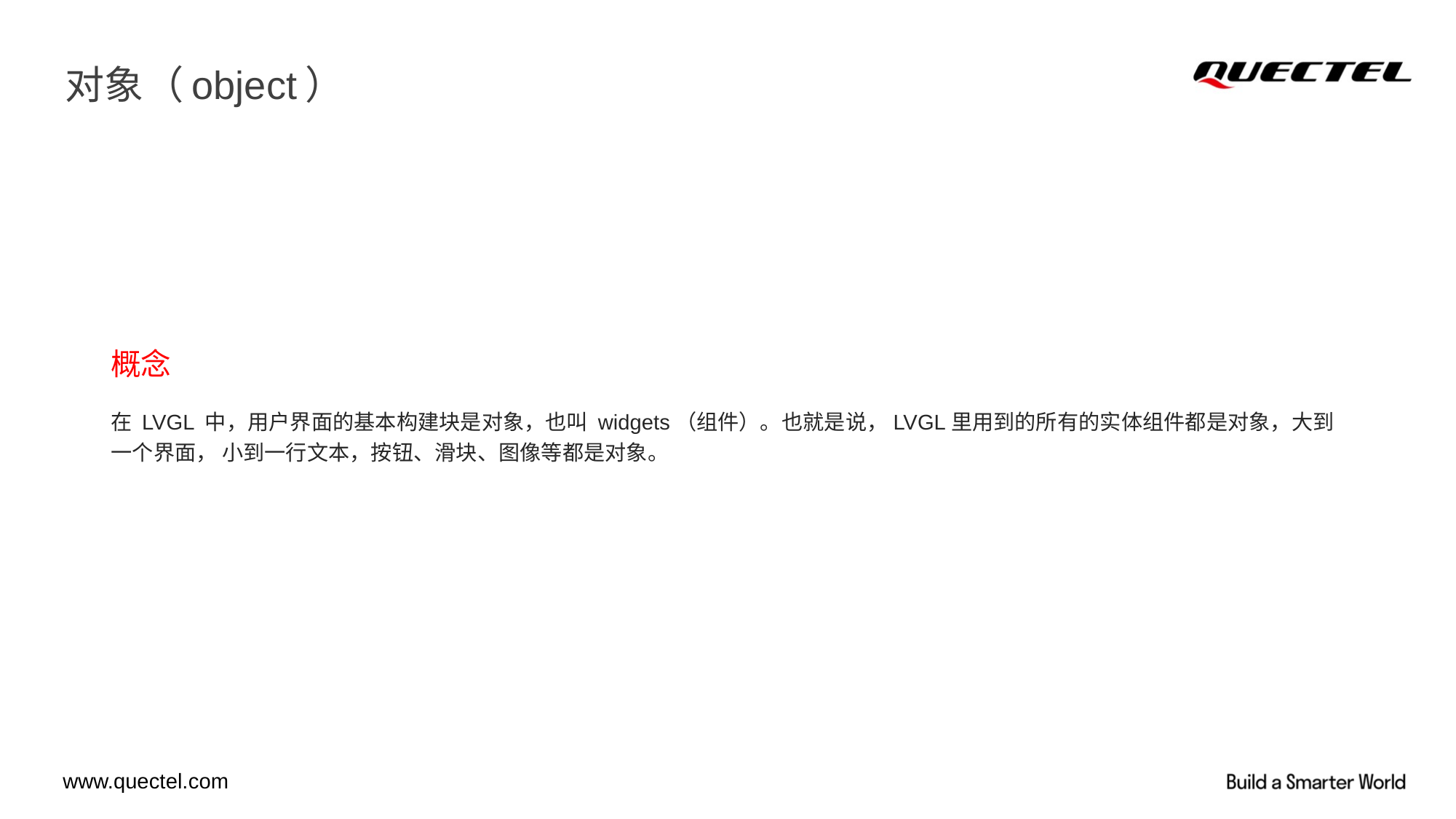

# 对象（object）
概念
在 LVGL 中，用户界面的基本构建块是对象，也叫 widgets（组件）。也就是说，LVGL里用到的所有的实体组件都是对象，大到一个界面， 小到一行文本，按钮、滑块、图像等都是对象。